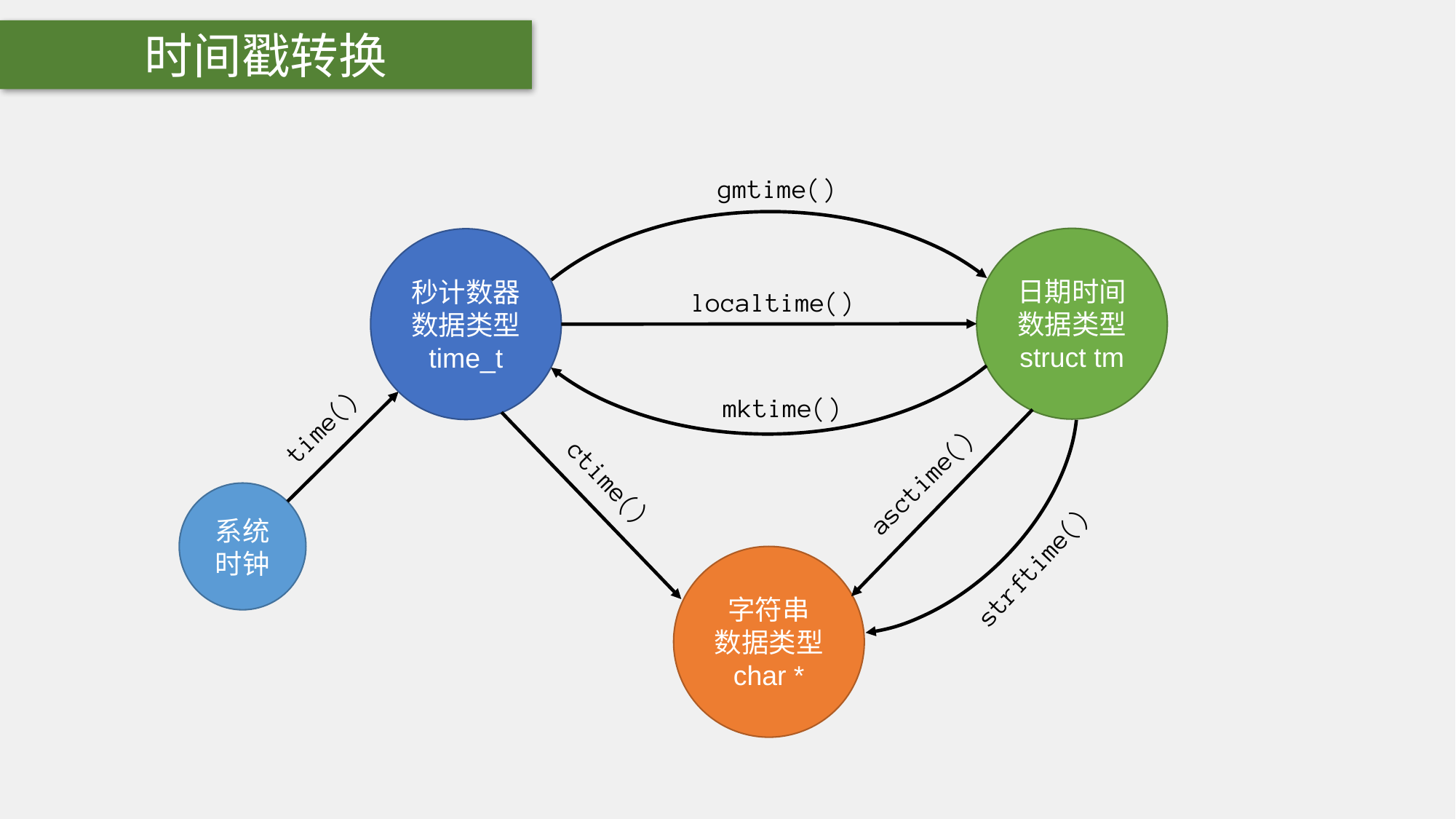

时间戳转换

gmtime()

日期时间
数据类型
struct tm
秒计数器
数据类型
time_t
localtime()

mktime()
time()
asctime()
ctime()
系统时钟
strftime()
字符串
数据类型
char *